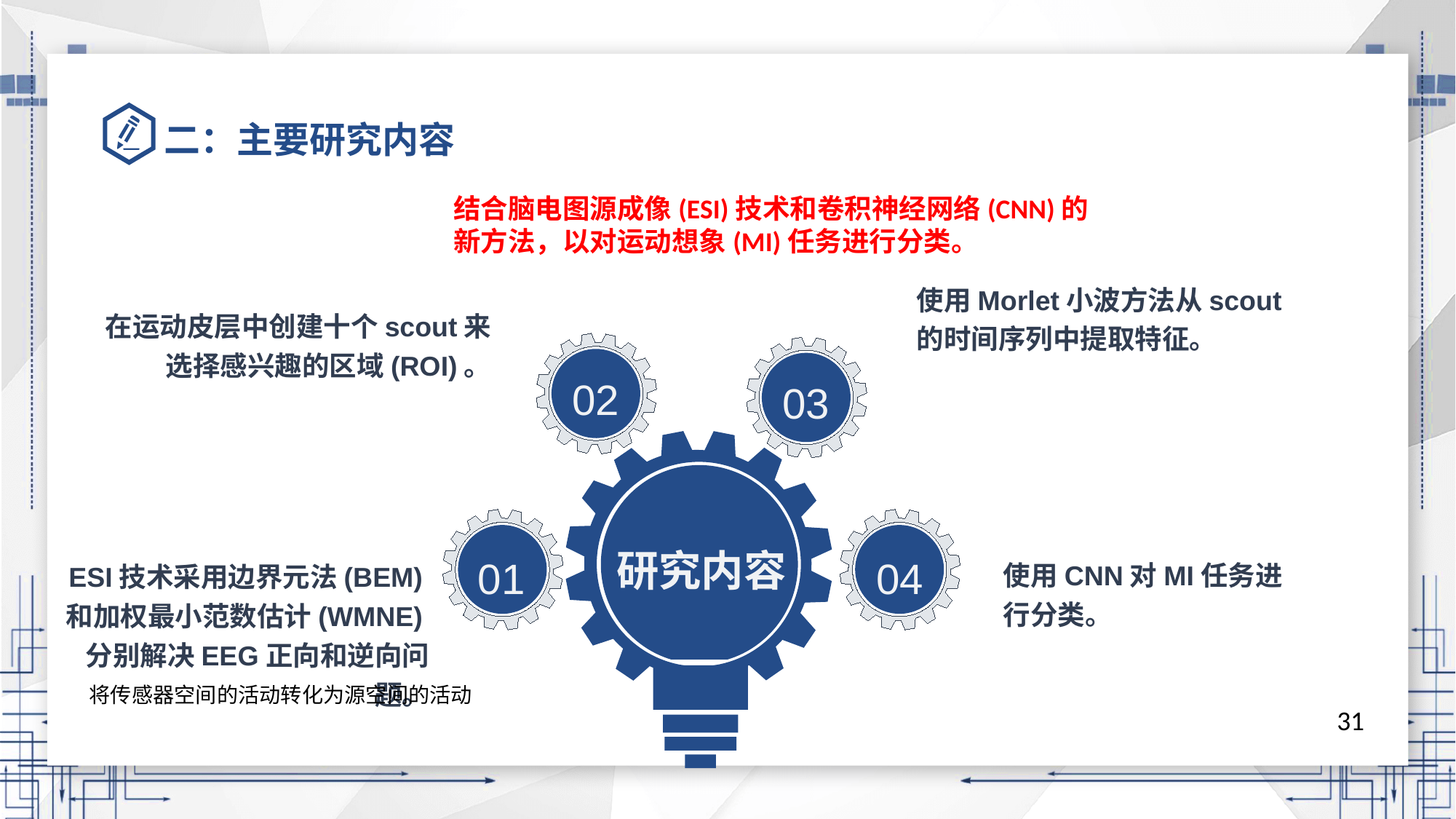

# 二：主要研究内容
结合脑电图源成像(ESI)技术和卷积神经网络(CNN)的新方法，以对运动想象(MI)任务进行分类。
使用Morlet小波方法从scout的时间序列中提取特征。
在运动皮层中创建十个scout来选择感兴趣的区域(ROI)。

02
03

研究内容
01
04

使用CNN对MI任务进行分类。
ESI技术采用边界元法(BEM)和加权最小范数估计(WMNE)分别解决EEG正向和逆向问题。
将传感器空间的活动转化为源空间的活动
31